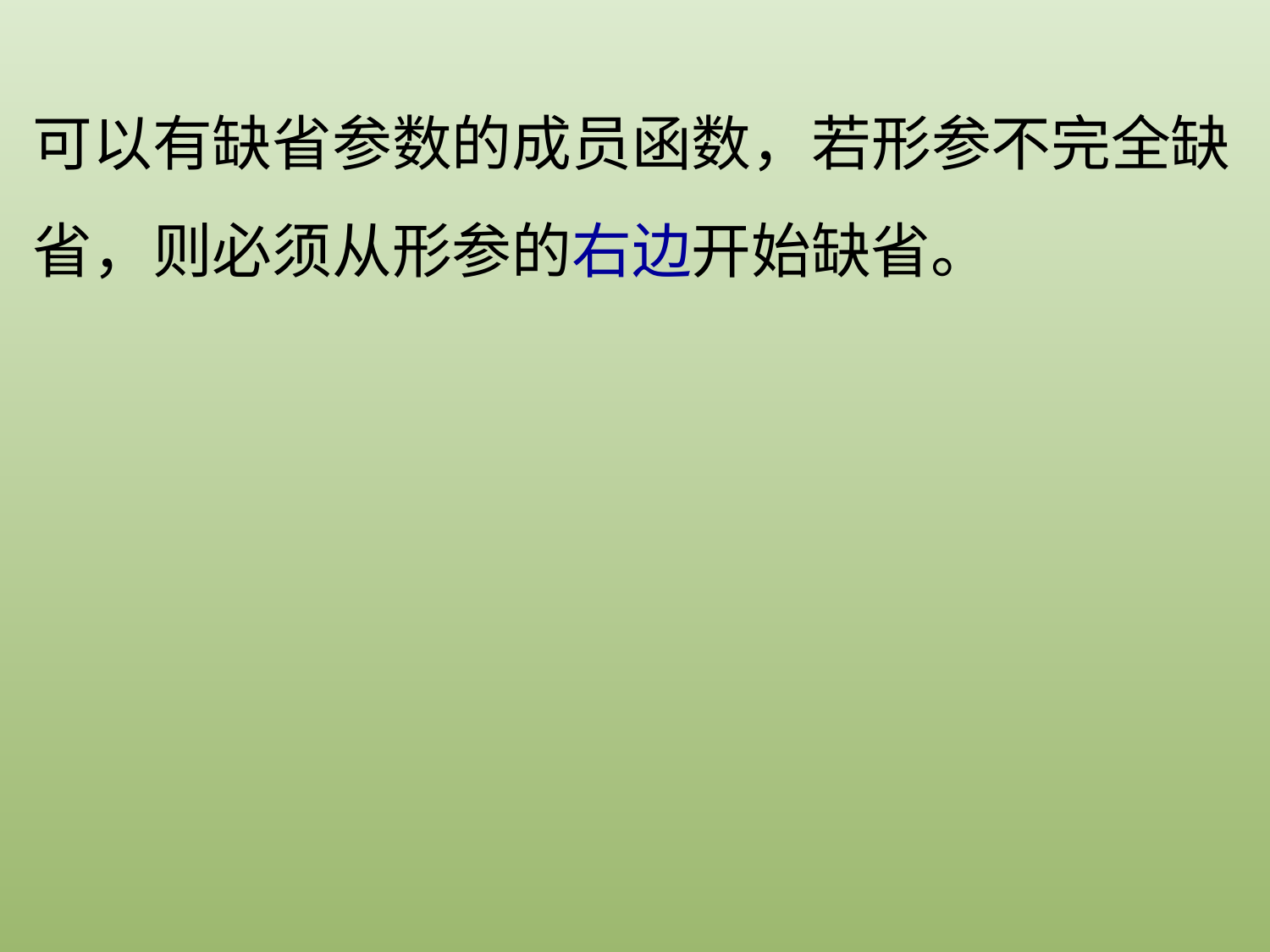

可以有缺省参数的成员函数，若形参不完全缺省，则必须从形参的右边开始缺省。
638